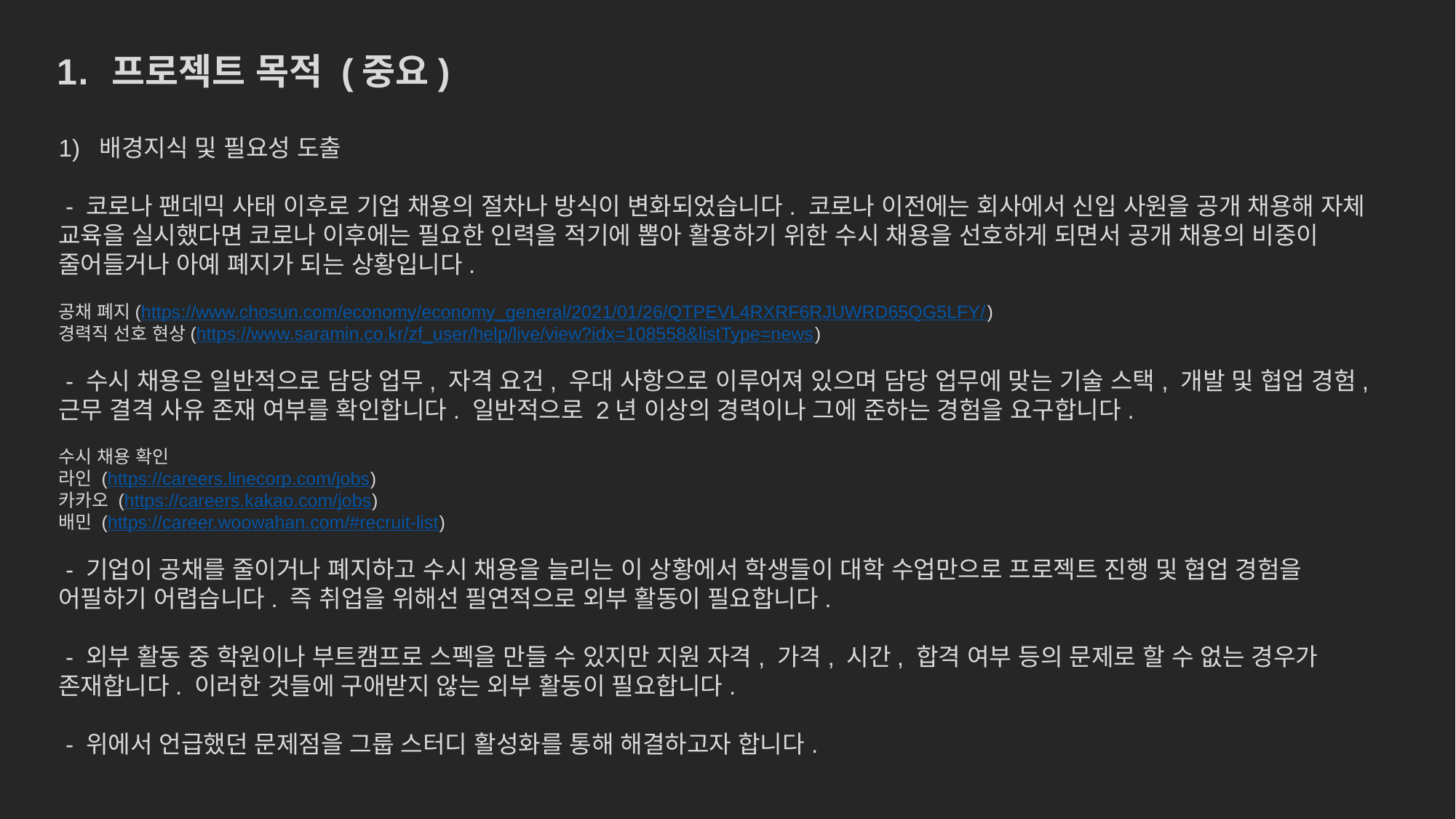

프로젝트 목적 (중요)
배경지식 및 필요성 도출

 - 코로나 팬데믹 사태 이후로 기업 채용의 절차나 방식이 변화되었습니다. 코로나 이전에는 회사에서 신입 사원을 공개 채용해 자체 교육을 실시했다면 코로나 이후에는 필요한 인력을 적기에 뽑아 활용하기 위한 수시 채용을 선호하게 되면서 공개 채용의 비중이 줄어들거나 아예 폐지가 되는 상황입니다.

공채 폐지(https://www.chosun.com/economy/economy_general/2021/01/26/QTPEVL4RXRF6RJUWRD65QG5LFY/)
경력직 선호 현상(https://www.saramin.co.kr/zf_user/help/live/view?idx=108558&listType=news)

 - 수시 채용은 일반적으로 담당 업무, 자격 요건, 우대 사항으로 이루어져 있으며 담당 업무에 맞는 기술 스택, 개발 및 협업 경험, 근무 결격 사유 존재 여부를 확인합니다. 일반적으로 2년 이상의 경력이나 그에 준하는 경험을 요구합니다.

수시 채용 확인
라인 (https://careers.linecorp.com/jobs)
카카오 (https://careers.kakao.com/jobs)
배민 (https://career.woowahan.com/#recruit-list)

 - 기업이 공채를 줄이거나 폐지하고 수시 채용을 늘리는 이 상황에서 학생들이 대학 수업만으로 프로젝트 진행 및 협업 경험을 어필하기 어렵습니다. 즉 취업을 위해선 필연적으로 외부 활동이 필요합니다.

 - 외부 활동 중 학원이나 부트캠프로 스펙을 만들 수 있지만 지원 자격, 가격, 시간, 합격 여부 등의 문제로 할 수 없는 경우가 존재합니다. 이러한 것들에 구애받지 않는 외부 활동이 필요합니다.

 - 위에서 언급했던 문제점을 그룹 스터디 활성화를 통해 해결하고자 합니다.